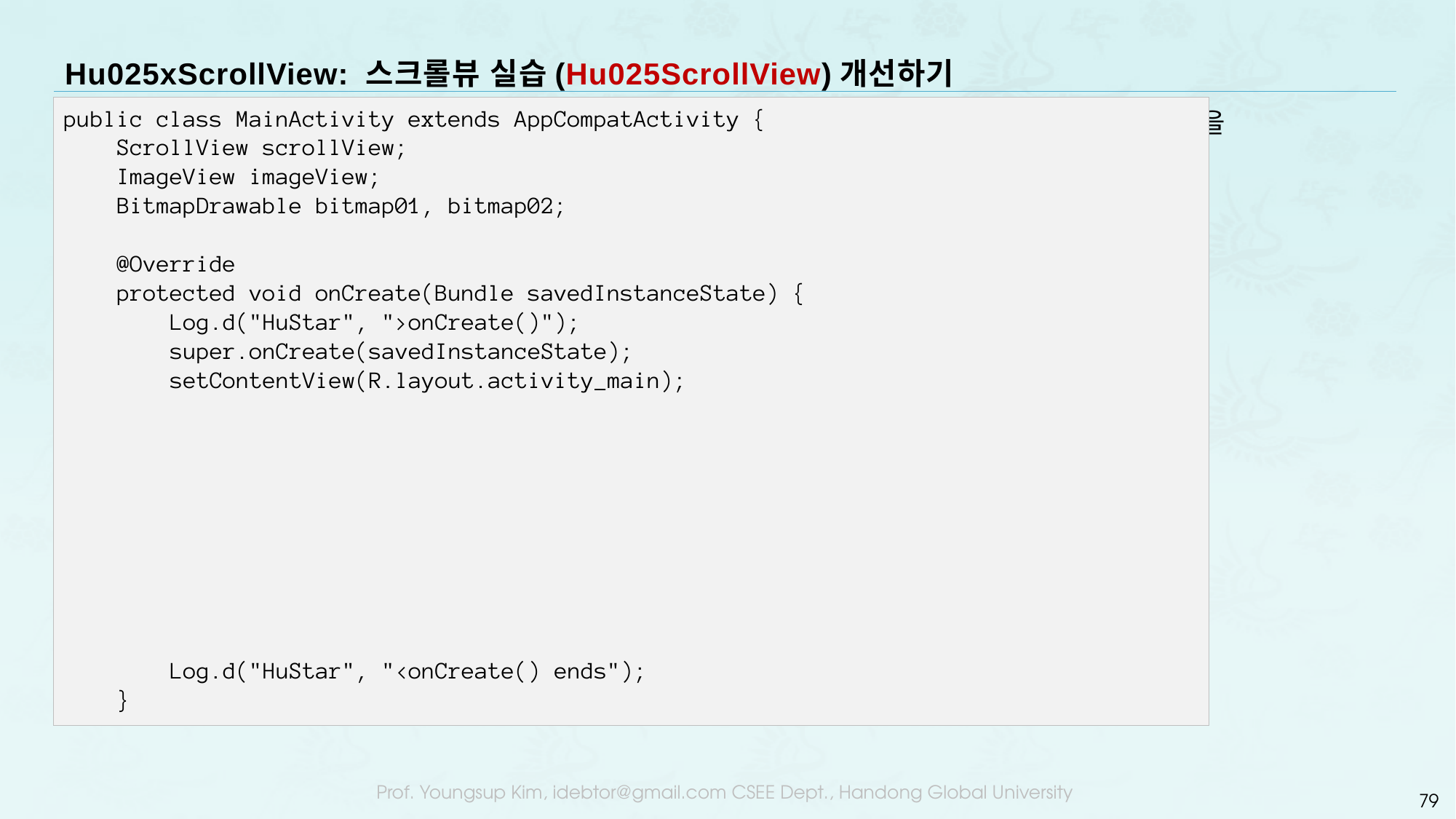

# Hu025xScrollView: 스크롤뷰 실습(Hu025ScrollView)개선하기
public class MainActivity extends AppCompatActivity {
    ScrollView scrollView;
    ImageView imageView;
    BitmapDrawable bitmap01, bitmap02;

    @Override
    protected void onCreate(Bundle savedInstanceState) {
        Log.d("HuStar", ">onCreate()");
        super.onCreate(savedInstanceState);
        setContentView(R.layout.activity_main);

        Log.d("HuStar", "<onCreate() ends");
    }
Hu025ScrollView 프로젝트에서 주어진 코드는 이미지를 한번만 바꿀 수 있습니다. 이제는 버튼을
79